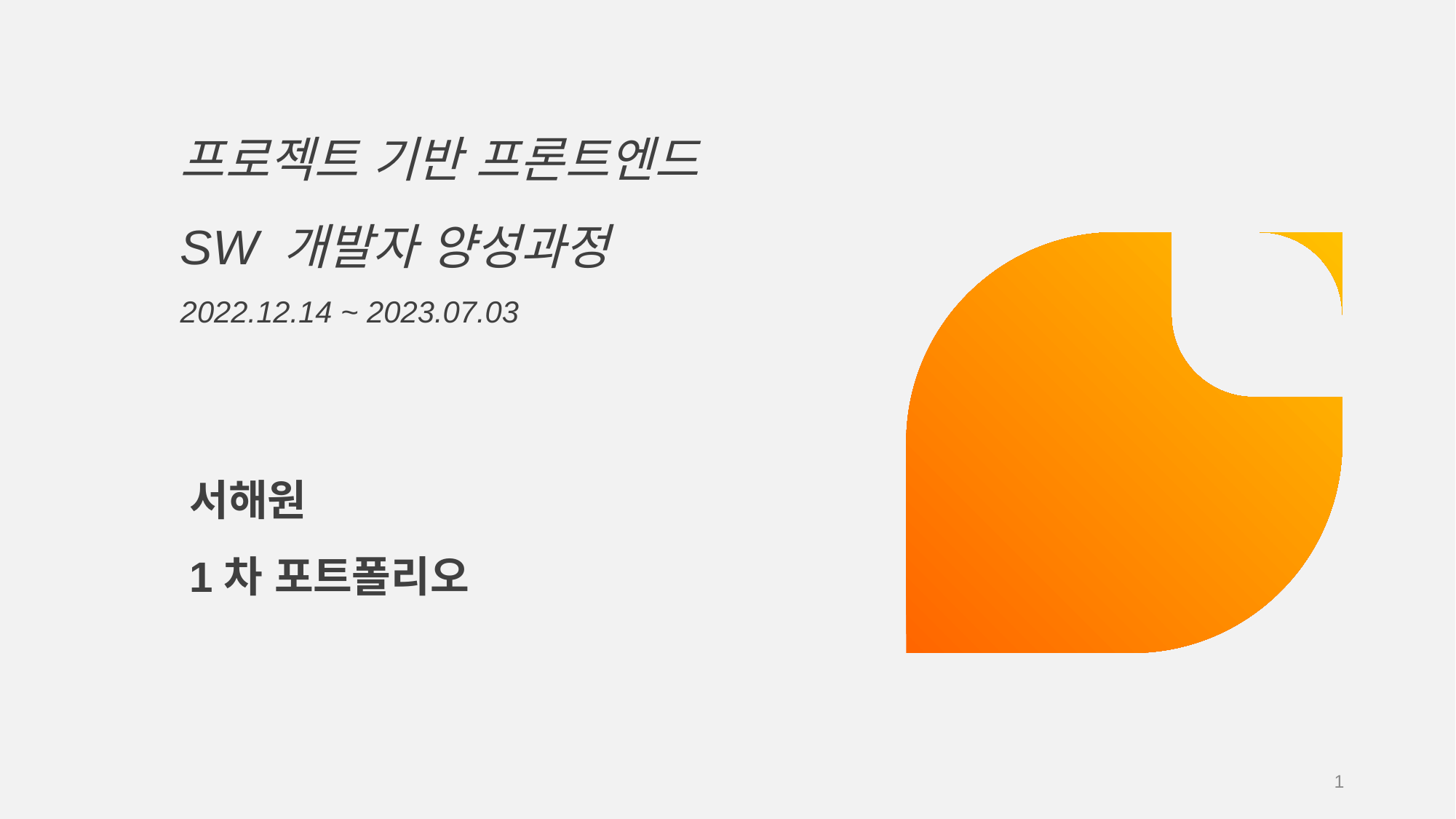

프로젝트 기반 프론트엔드
SW 개발자 양성과정
2022.12.14 ~ 2023.07.03

서해원
1차 포트폴리오
1